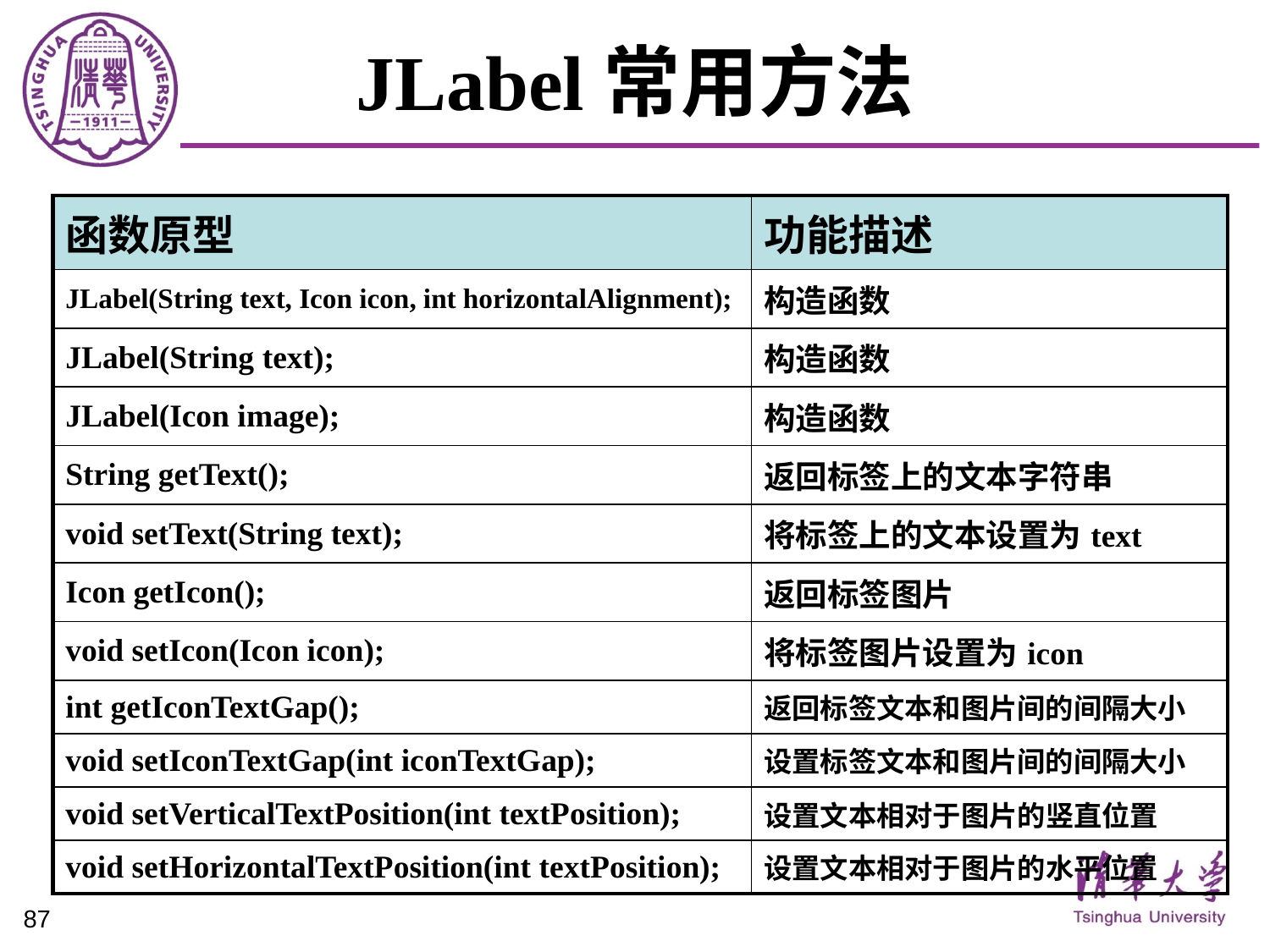

# JLabel常用方法
| 函数原型 | 功能描述 |
| --- | --- |
| JLabel(String text, Icon icon, int horizontalAlignment); | 构造函数 |
| JLabel(String text); | 构造函数 |
| JLabel(Icon image); | 构造函数 |
| String getText(); | 返回标签上的文本字符串 |
| void setText(String text); | 将标签上的文本设置为text |
| Icon getIcon(); | 返回标签图片 |
| void setIcon(Icon icon); | 将标签图片设置为icon |
| int getIconTextGap(); | 返回标签文本和图片间的间隔大小 |
| void setIconTextGap(int iconTextGap); | 设置标签文本和图片间的间隔大小 |
| void setVerticalTextPosition(int textPosition); | 设置文本相对于图片的竖直位置 |
| void setHorizontalTextPosition(int textPosition); | 设置文本相对于图片的水平位置 |
87